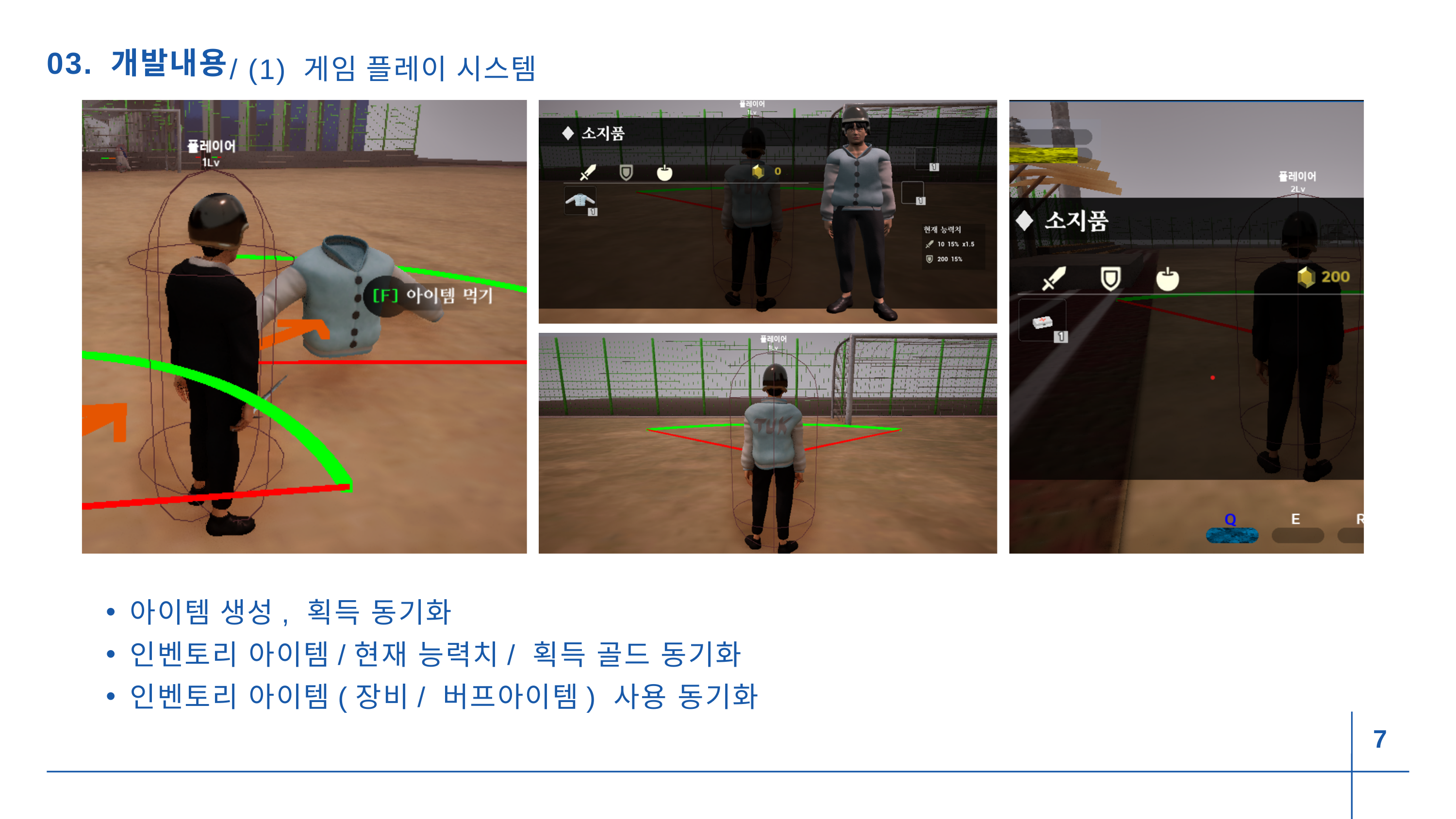

/ (1) 게임 플레이 시스템
03. 개발내용

아이템 생성, 획득 동기화
인벤토리 아이템/현재 능력치/ 획득 골드 동기화
인벤토리 아이템(장비/ 버프아이템) 사용 동기화

7